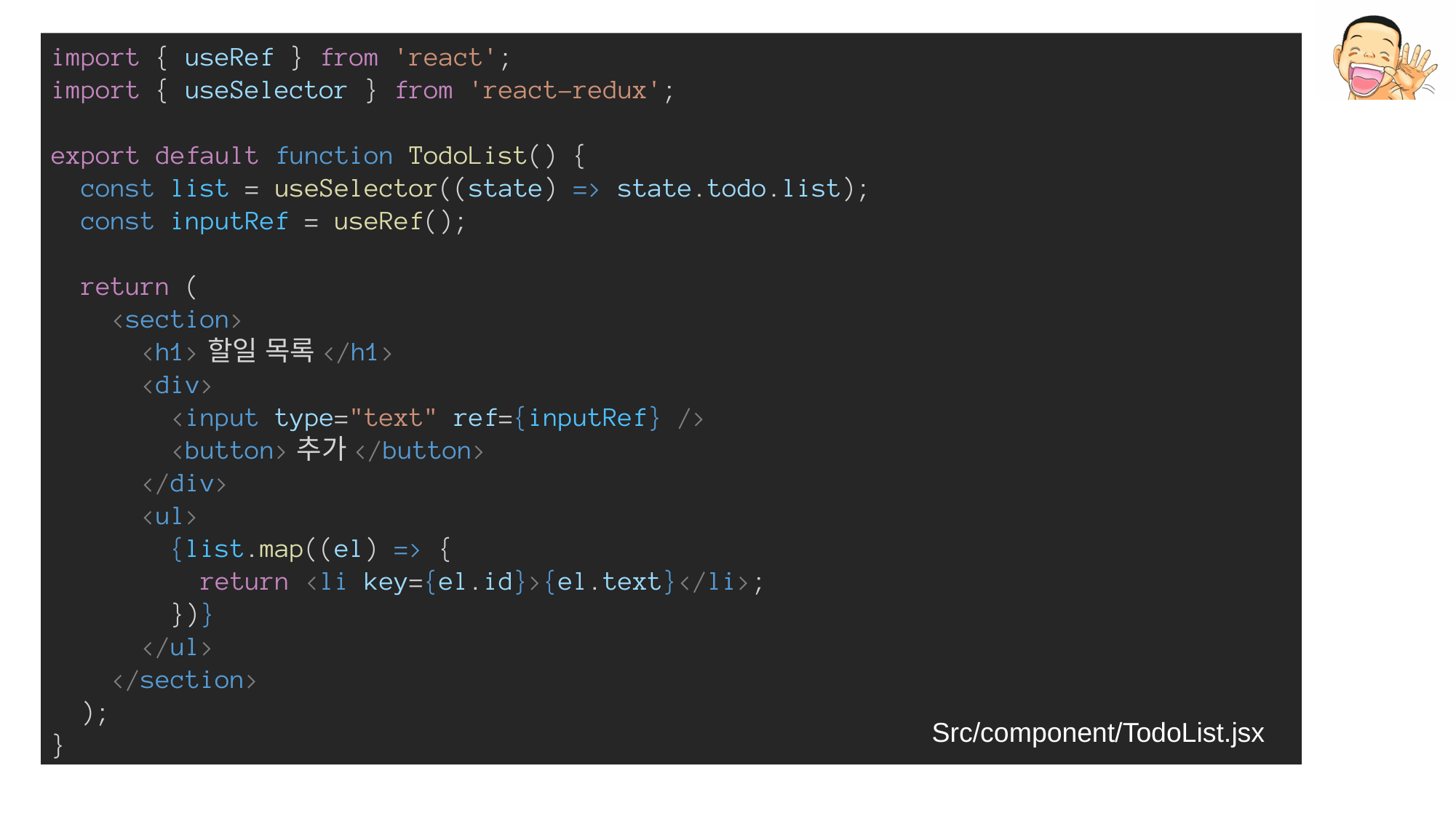

import { useRef } from 'react';
import { useSelector } from 'react-redux';
export default function TodoList() {
  const list = useSelector((state) => state.todo.list);
  const inputRef = useRef();
  return (
    <section>
      <h1>할일 목록</h1>
      <div>
        <input type="text" ref={inputRef} />
        <button>추가</button>
      </div>
      <ul>
        {list.map((el) => {
          return <li key={el.id}>{el.text}</li>;
        })}
      </ul>
    </section>
  );
}
Src/component/TodoList.jsx